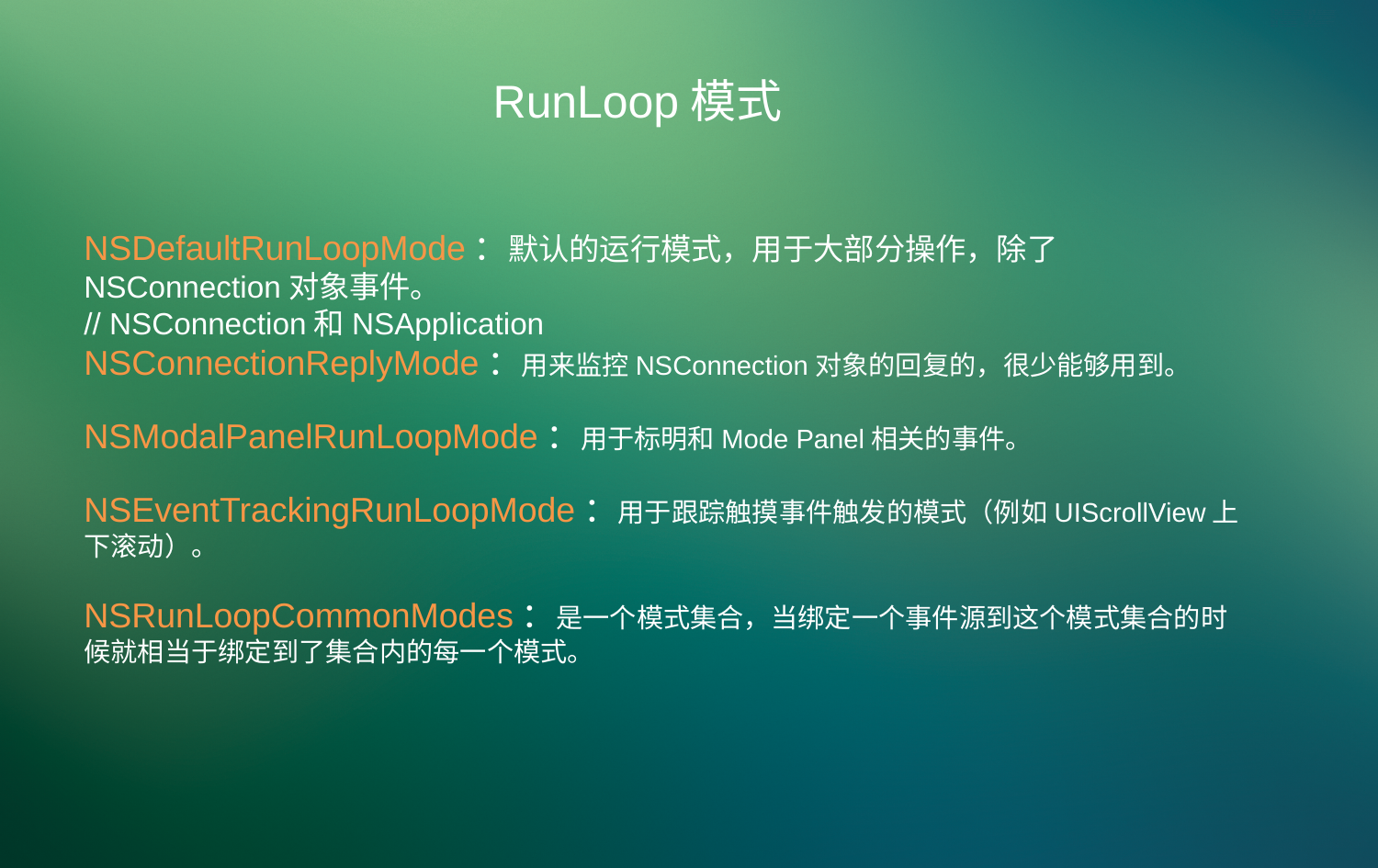

PPT模板下载：www.1ppt.com/moban/     行业PPT模板：www.1ppt.com/hangye/
节日PPT模板：www.1ppt.com/jieri/           PPT素材下载：www.1ppt.com/sucai/
PPT背景图片：www.1ppt.com/beijing/      PPT图表下载：www.1ppt.com/tubiao/
优秀PPT下载：www.1ppt.com/xiazai/        PPT教程： www.1ppt.com/powerpoint/
Word教程： www.1ppt.com/word/              Excel教程：www.1ppt.com/excel/
资料下载：www.1ppt.com/ziliao/                PPT课件下载：www.1ppt.com/kejian/
范文下载：www.1ppt.com/fanwen/             试卷下载：www.1ppt.com/shiti/
教案下载：www.1ppt.com/jiaoan/        PPT论坛：www.1ppt.cn

RunLoop模式
NSDefaultRunLoopMode：默认的运行模式，用于大部分操作，除了NSConnection对象事件。
// NSConnection和NSApplication
NSConnectionReplyMode：用来监控NSConnection对象的回复的，很少能够用到。

NSModalPanelRunLoopMode：用于标明和Mode Panel相关的事件。

NSEventTrackingRunLoopMode：用于跟踪触摸事件触发的模式（例如UIScrollView上下滚动）。

NSRunLoopCommonModes：是一个模式集合，当绑定一个事件源到这个模式集合的时候就相当于绑定到了集合内的每一个模式。